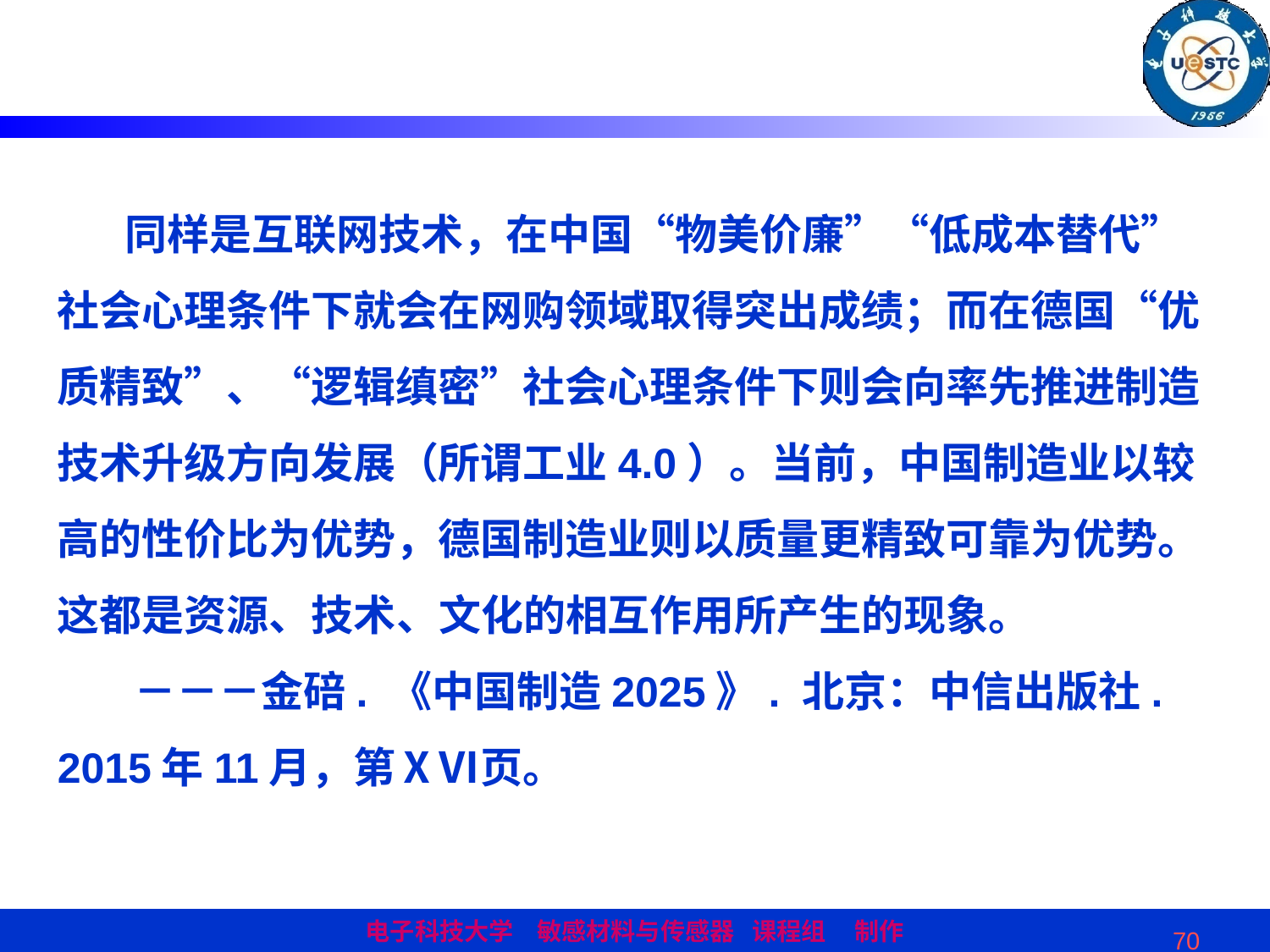

同样是互联网技术，在中国“物美价廉”“低成本替代”社会心理条件下就会在网购领域取得突出成绩；而在德国“优质精致”、“逻辑缜密”社会心理条件下则会向率先推进制造技术升级方向发展（所谓工业4.0）。当前，中国制造业以较高的性价比为优势，德国制造业则以质量更精致可靠为优势。这都是资源、技术、文化的相互作用所产生的现象。
       －－－金碚. 《中国制造2025》. 北京：中信出版社. 2015年11月，第ⅩⅥ页。
70